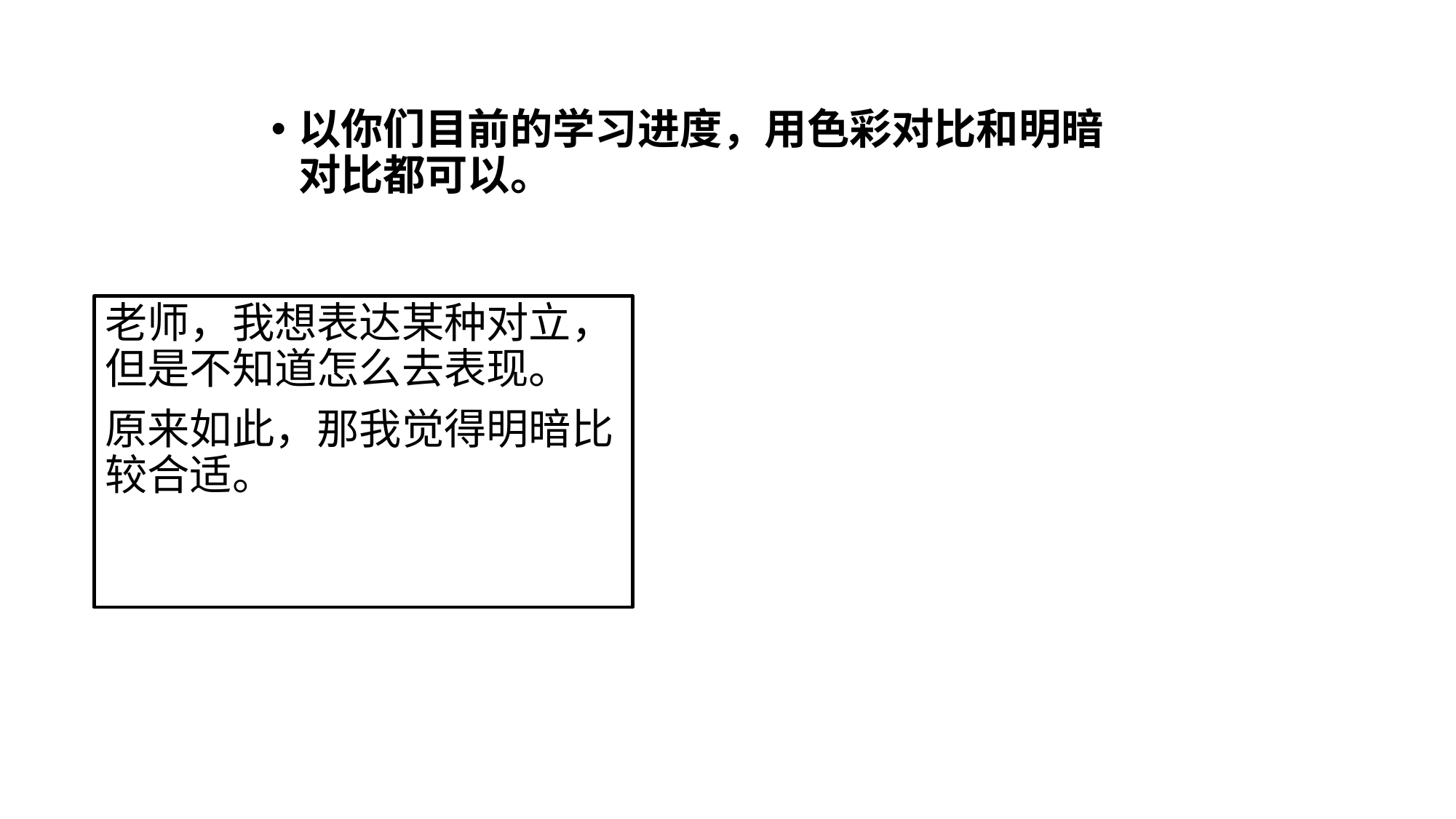

以你们目前的学习进度，用色彩对比和明暗对比都可以。

老师，我想表达某种对立，但是不知道怎么去表现。
原来如此，那我觉得明暗比较合适。